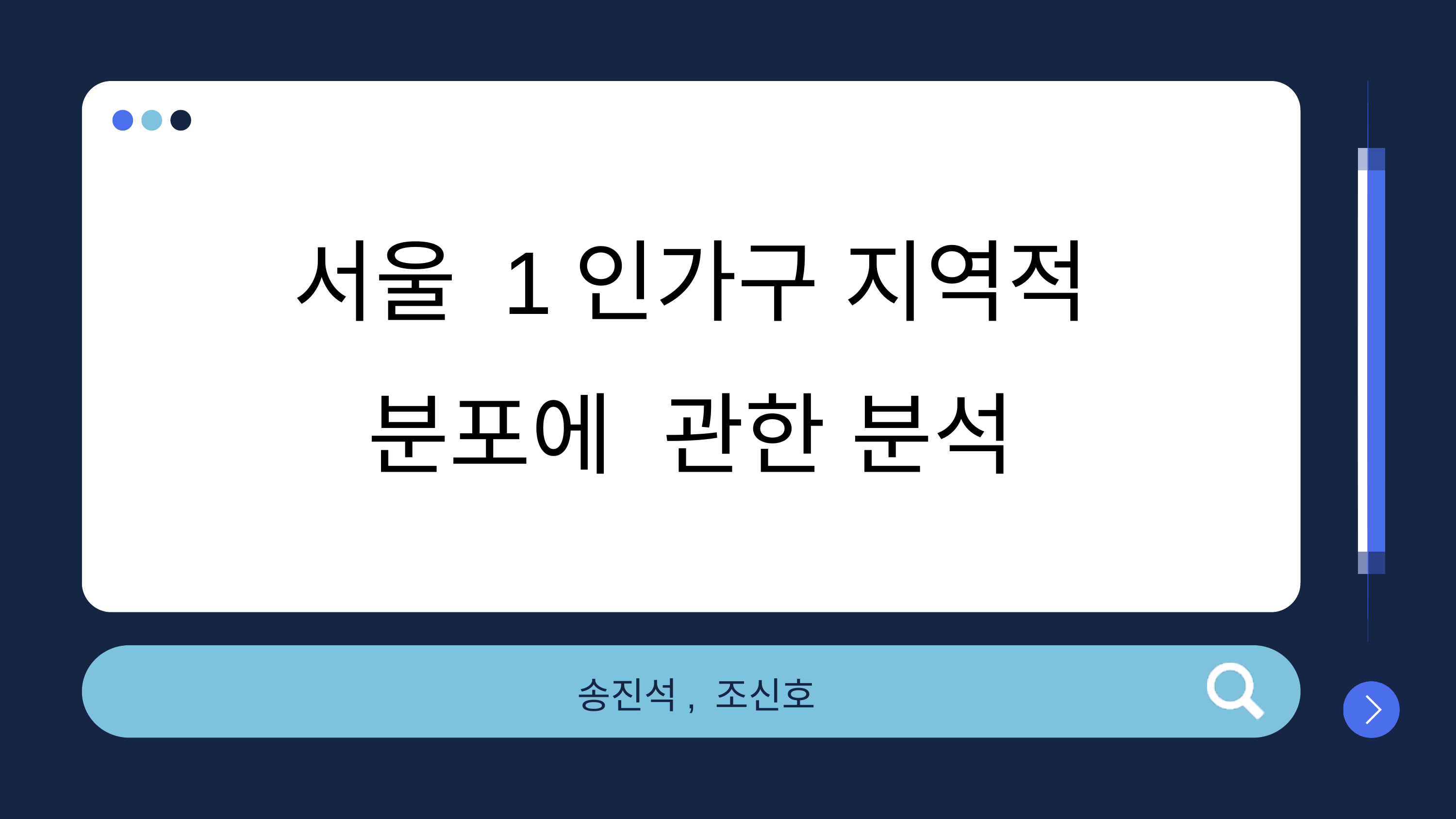

서울 1인가구 지역적 분포에  관한 분석

송진석, 조신호